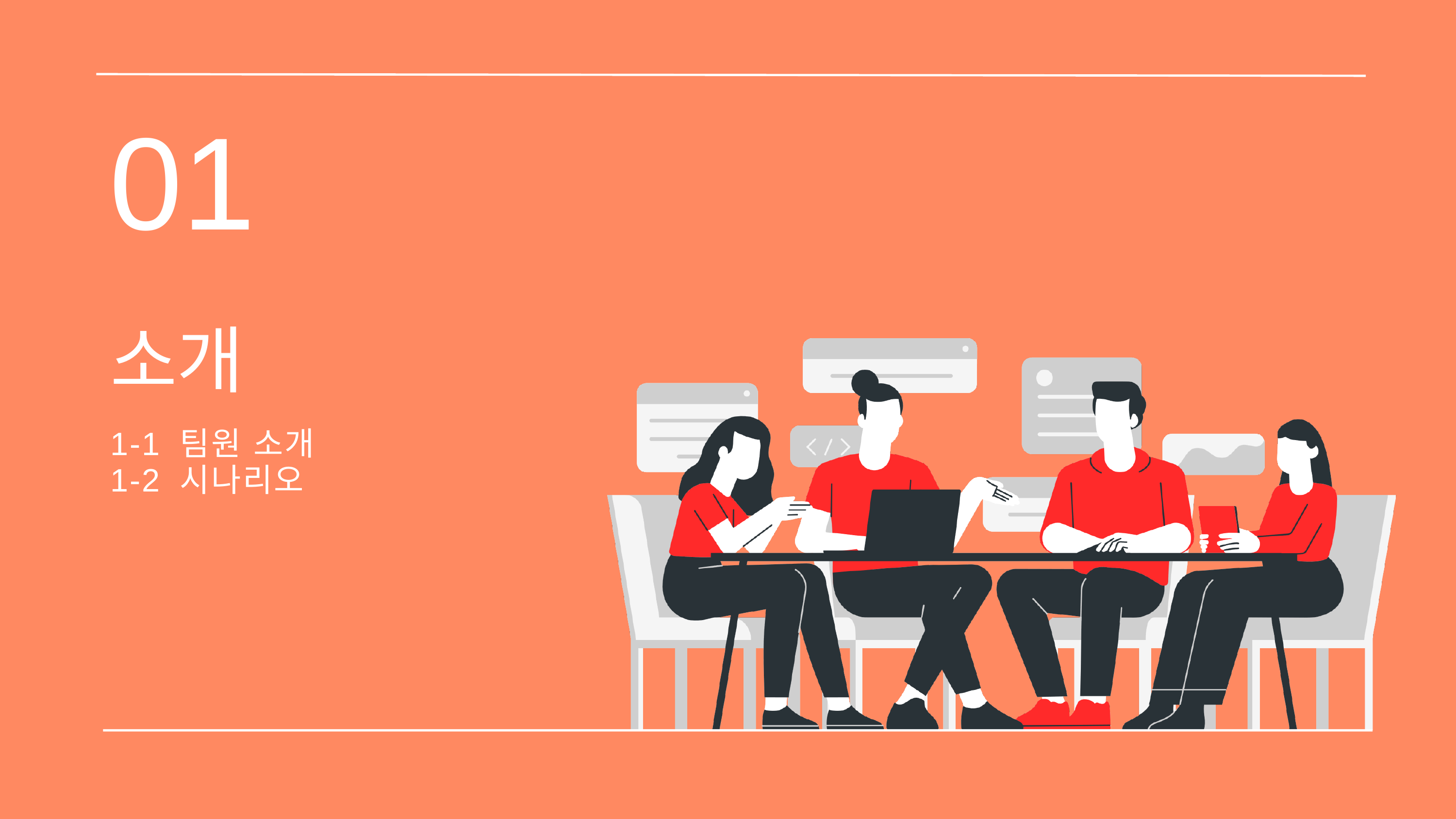

01
소개

1-1 팀원 소개
1-2 시나리오